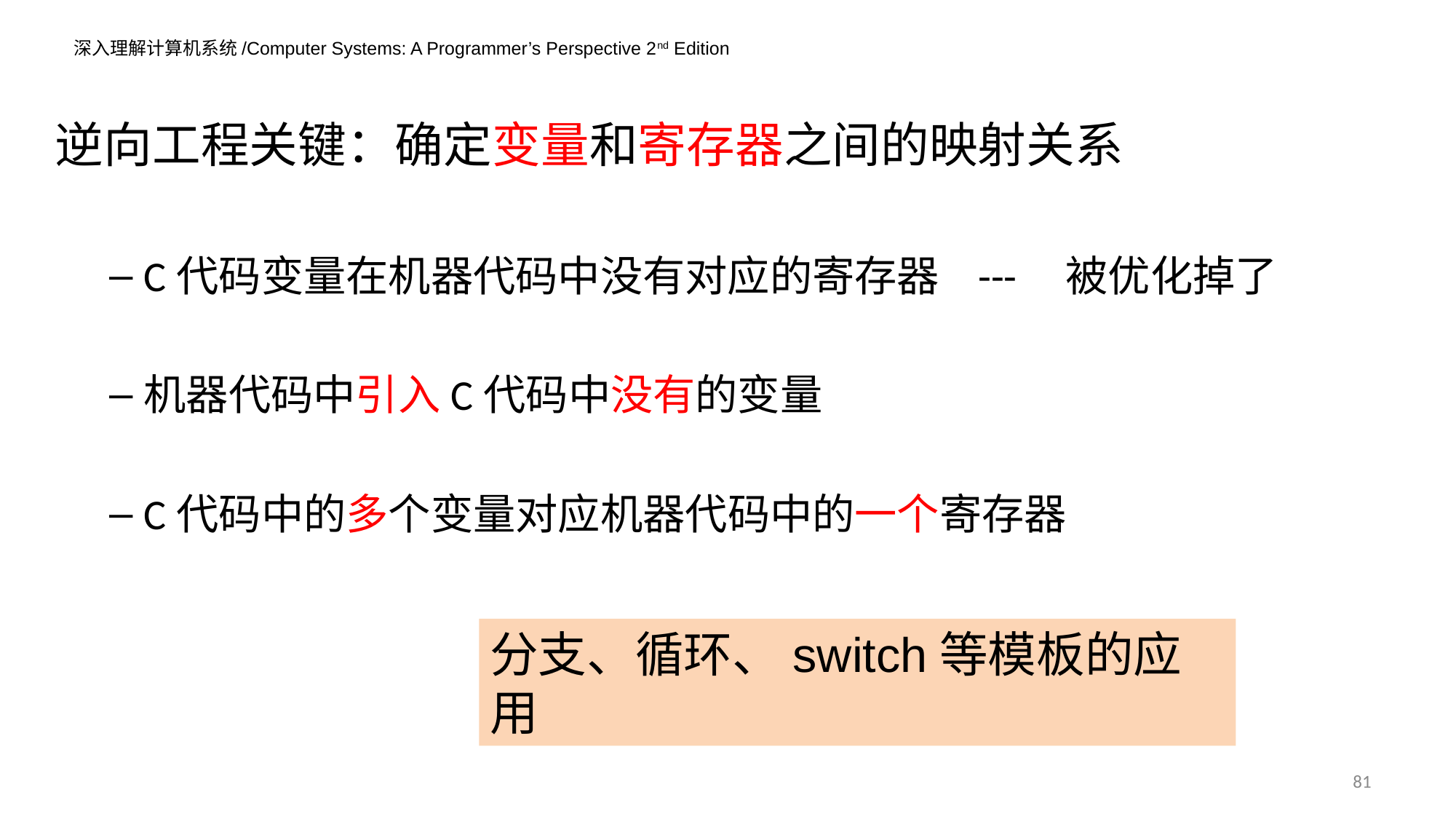

逆向工程关键：确定变量和寄存器之间的映射关系

C代码变量在机器代码中没有对应的寄存器   ---    被优化掉了

机器代码中引入C代码中没有的变量

C代码中的多个变量对应机器代码中的一个寄存器
分支、循环、switch等模板的应用
81